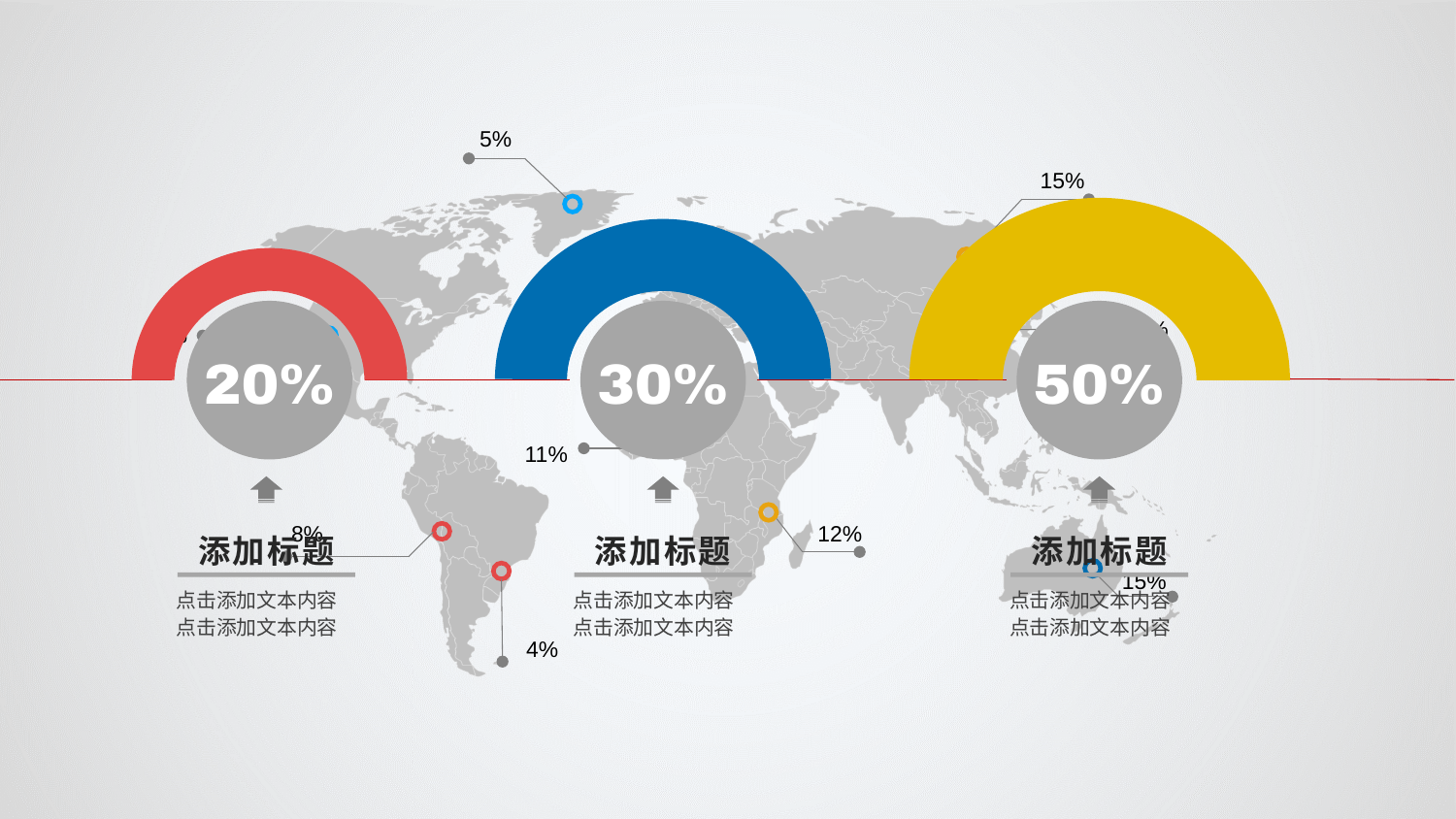

5%

15%

20%

30%

50%

添加标题

点击添加文本内容
点击添加文本内容

添加标题

点击添加文本内容
点击添加文本内容

添加标题

点击添加文本内容
点击添加文本内容
20%

10%

11%

12%
8%

15%

4%